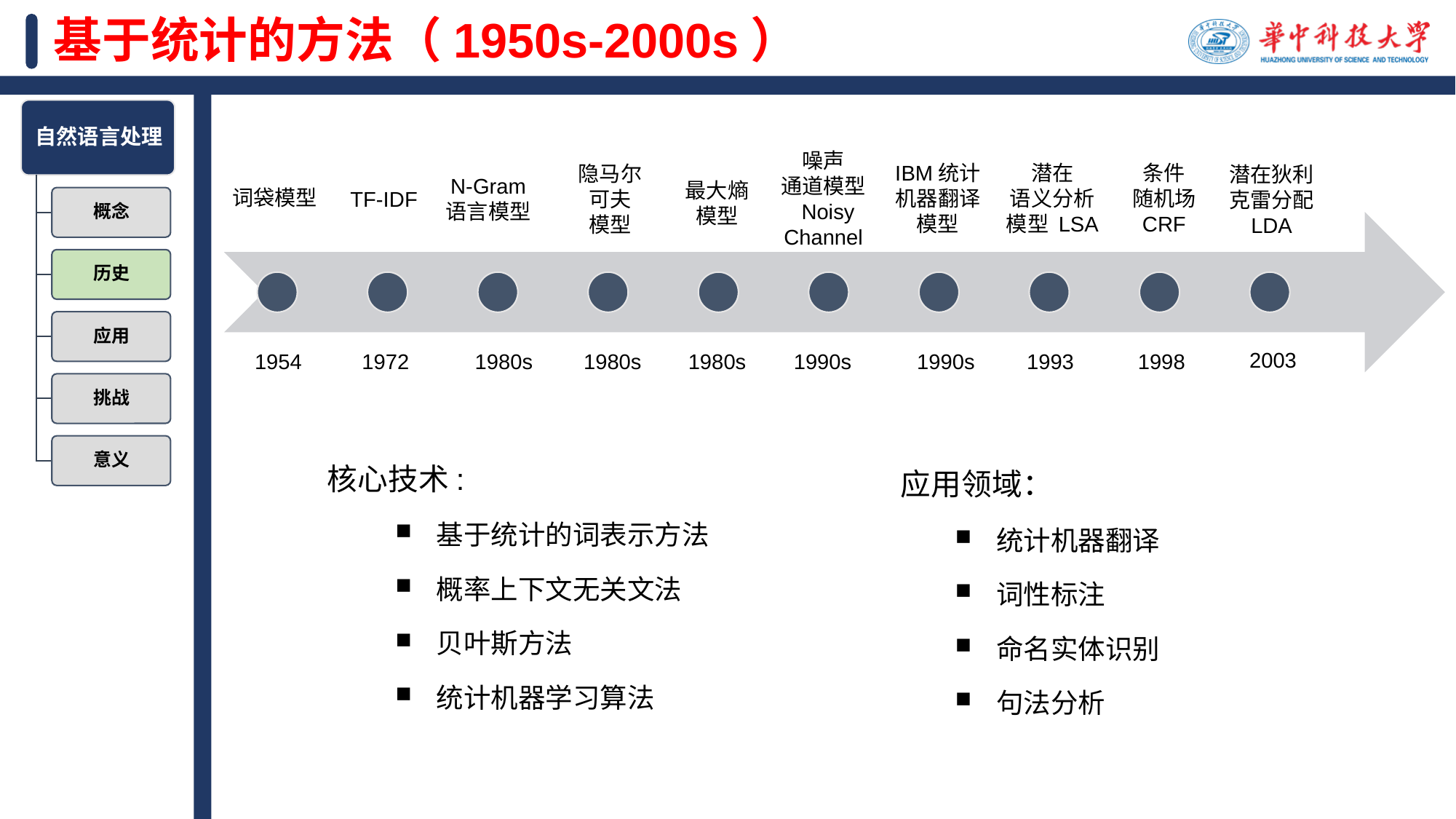

# 基于统计的方法（1950s-2000s）

自然语言处理
概念
历史
应用
挑战
意义
噪声
通道模型
 Noisy Channel
IBM统计机器翻译模型
潜在
语义分析模型 LSA
条件
随机场
CRF
隐马尔
可夫
模型
潜在狄利克雷分配 LDA
N-Gram
语言模型
最大熵
模型
词袋模型
TF-IDF
2003
1954
1972
1980s
1980s
1980s
1990s
1990s
1993
1998
核心技术:
基于统计的词表示方法
概率上下文无关文法
贝叶斯方法
统计机器学习算法
应用领域：
统计机器翻译
词性标注
命名实体识别
句法分析